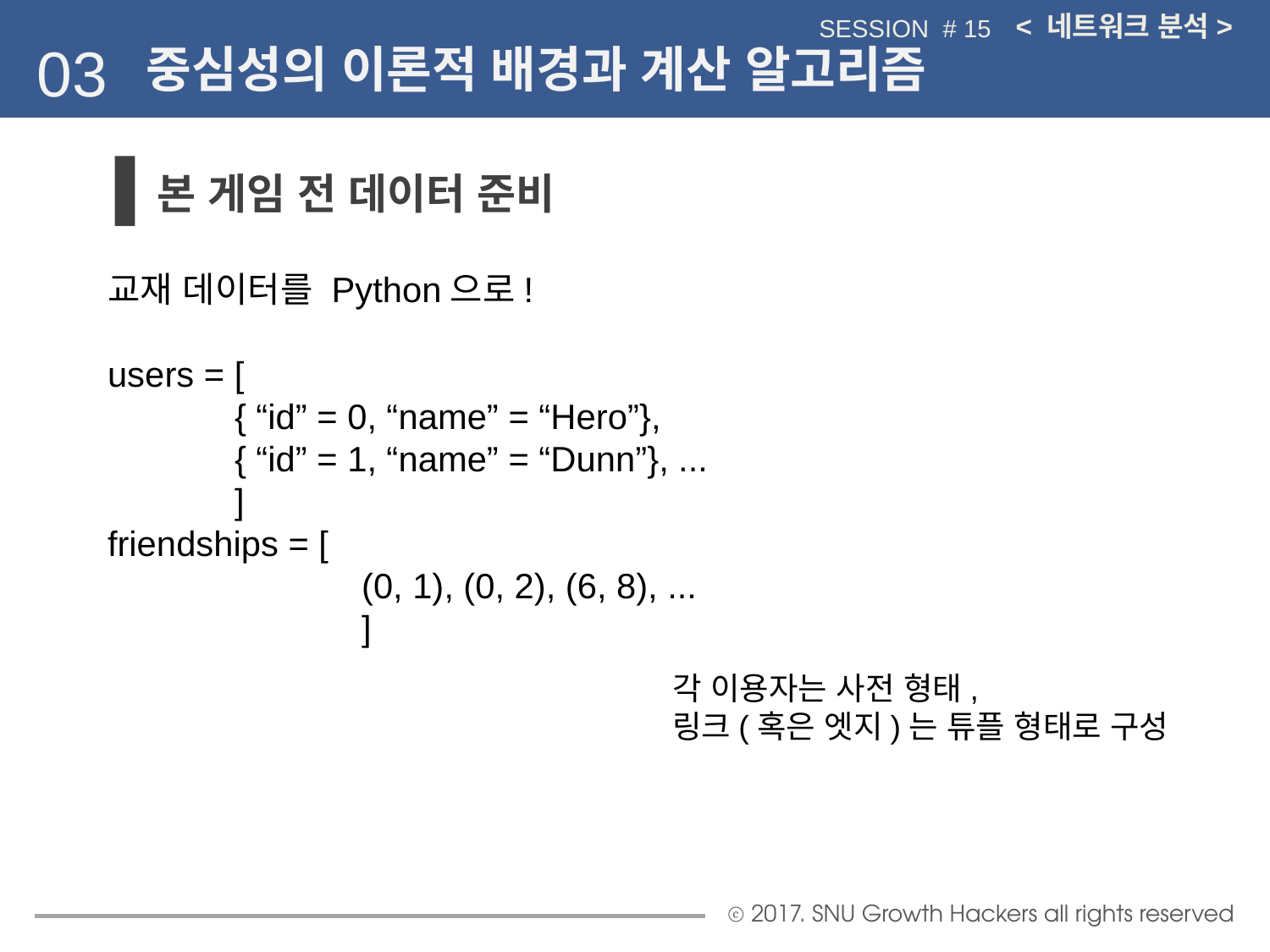

< 네트워크 분석>
SESSION  # 15
03
중심성의 이론적 배경과 계산 알고리즘

본 게임 전 데이터 준비
교재 데이터를 Python으로!

users = [
	{ “id” = 0, “name” = “Hero”},
	{ “id” = 1, “name” = “Dunn”}, ...
	]
friendships = [
		(0, 1), (0, 2), (6, 8), ...
		]
각 이용자는 사전 형태,
링크(혹은 엣지)는 튜플 형태로 구성
ⓒ 2017. SNU Growth Hackers all rights reserved